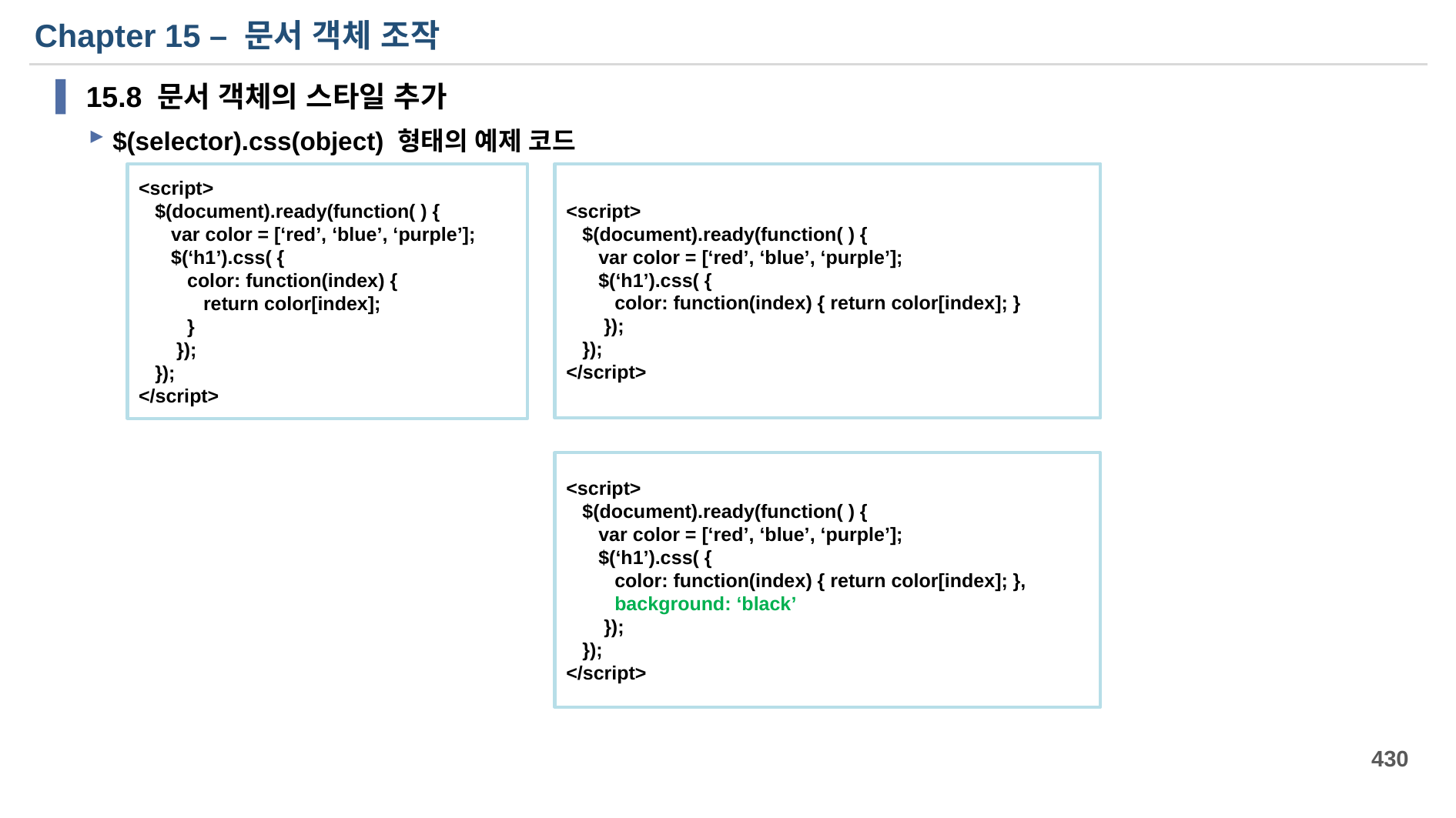

# Chapter 15 – 문서 객체 조작
15.8 문서 객체의 스타일 추가
$(selector).css(object) 형태의 예제 코드

<script>
   $(document).ready(function( ) {
      var color = [‘red’, ‘blue’, ‘purple’];
      $(‘h1’).css( {
         color: function(index) { return color[index]; }
       });
   });
</script>
<script>
   $(document).ready(function( ) {
      var color = [‘red’, ‘blue’, ‘purple’];
      $(‘h1’).css( {
         color: function(index) {
            return color[index];
         }
       });
   });
</script>
<script>
   $(document).ready(function( ) {
      var color = [‘red’, ‘blue’, ‘purple’];
      $(‘h1’).css( {
         color: function(index) { return color[index]; },
         background: ‘black’
       });
   });
</script>
430